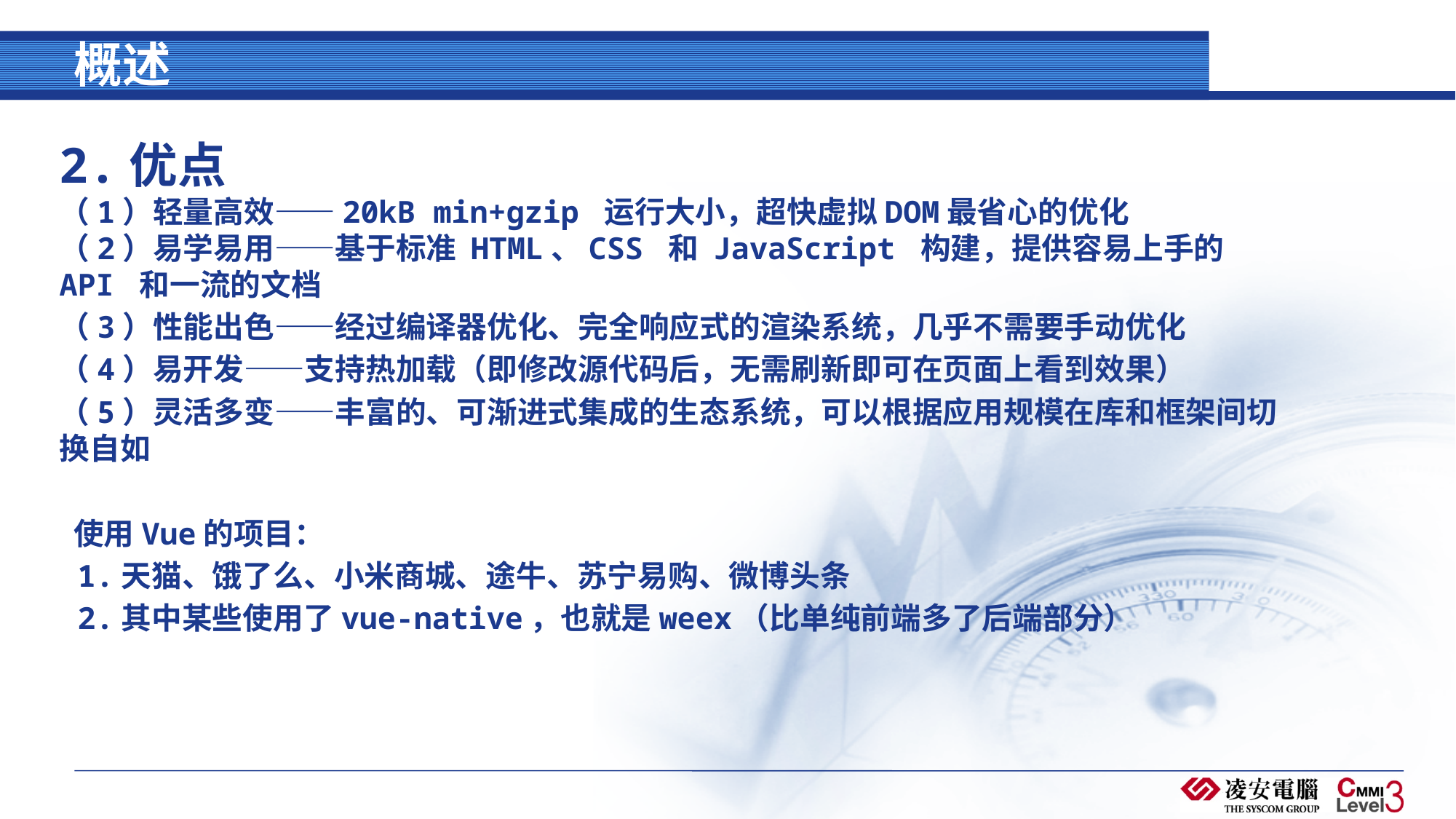

# 概述
2.优点
（1）轻量高效——20kB min+gzip 运行大小，超快虚拟DOM最省心的优化
（2）易学易用——基于标准 HTML、CSS 和 JavaScript 构建，提供容易上手的 API 和一流的文档
（3）性能出色——经过编译器优化、完全响应式的渲染系统，几乎不需要手动优化
（4）易开发——支持热加载（即修改源代码后，无需刷新即可在页面上看到效果）
（5）灵活多变——丰富的、可渐进式集成的生态系统，可以根据应用规模在库和框架间切换自如

 使用Vue的项目：
 1.天猫、饿了么、小米商城、途牛、苏宁易购、微博头条
 2.其中某些使用了vue-native，也就是weex（比单纯前端多了后端部分）